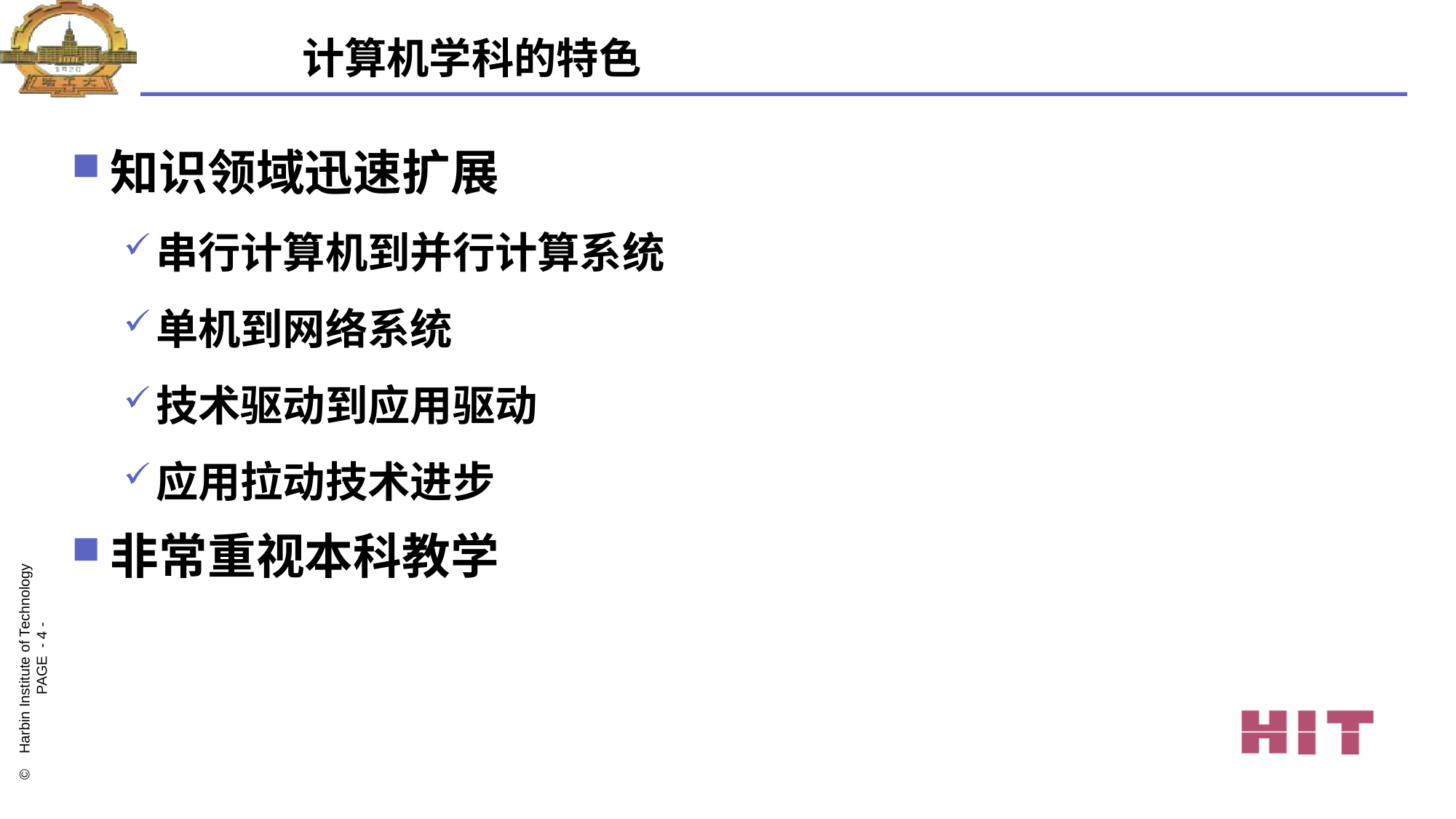

# 计算机学科的特色
知识领域迅速扩展
串行计算机到并行计算系统
单机到网络系统
技术驱动到应用驱动
应用拉动技术进步
非常重视本科教学